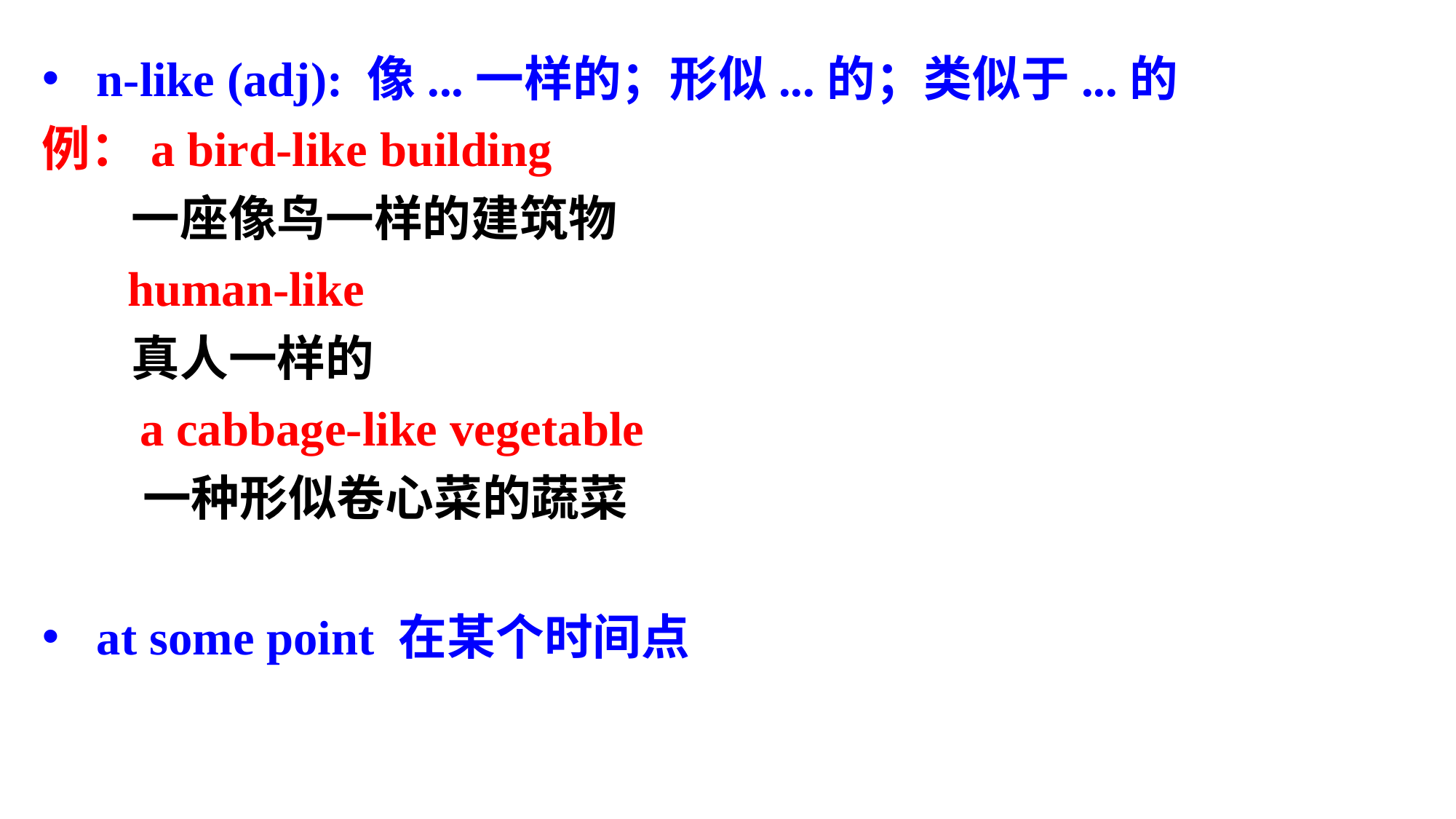

n-like (adj): 像...一样的；形似...的；类似于...的
例：a bird-like building
       一座像鸟一样的建筑物
       human-like
       真人一样的
        a cabbage-like vegetable
        一种形似卷心菜的蔬菜

at some point 在某个时间点